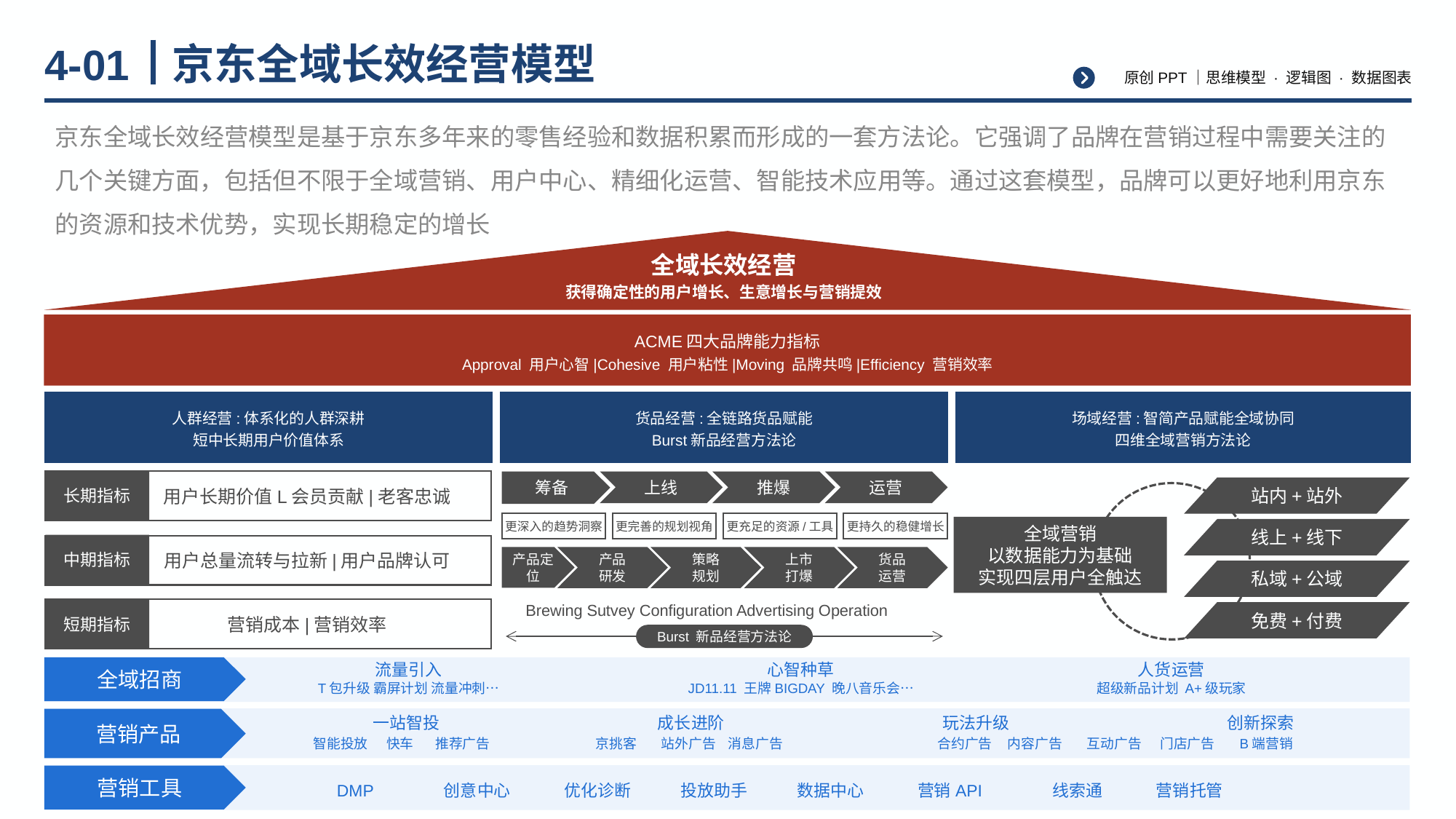

# 京东全域长效经营模型
4-01
京东全域长效经营模型是基于京东多年来的零售经验和数据积累而形成的一套方法论。它强调了品牌在营销过程中需要关注的几个关键方面，包括但不限于全域营销、用户中心、精细化运营、智能技术应用等。通过这套模型，品牌可以更好地利用京东的资源和技术优势，实现长期稳定的增长

全域长效经营
获得确定性的用户增长、生意增长与营销提效
ACME四大品牌能力指标
Approval 用户心智|Cohesive 用户粘性|Moving 品牌共鸣|Efficiency 营销效率
人群经营:体系化的人群深耕
短中长期用户价值体系
货品经营:全链路货品赋能
Burst新品经营方法论
场域经营:智简产品赋能全域协同
四维全域营销方法论
用户长期价值L会员贡献|老客忠诚
长期指标
筹备
上线
推爆
运营
站内+站外

更深入的趋势洞察
更完善的规划视角
更充足的资源/工具
更持久的稳健增长
全域营销
以数据能力为基础
实现四层用户全触达
线上+线下
中期指标
用户总量流转与拉新|用户品牌认可
产品定位
产品
研发
策略
规划
上市
打爆
货品
运营
私域+公域
营销成本|营销效率
短期指标
Brewing Sutvey Configuration Advertising Operation
免费+付费
Burst 新品经营方法论

全域招商
流量引入
T包升级 霸屏计划 流量冲刺…
心智种草
JD11.11 王牌BIGDAY 晚八音乐会…
人货运营
超级新品计划 A+级玩家

营销产品
一站智投
成长进阶
玩法升级
创新探索
智能投放      快车       推荐广告
京挑客        站外广告    消息广告
合约广告     内容广告        互动广告      门店广告       B端营销

营销工具
DMP              创意中心              优化诊断             投放助手             数据中心              营销API              线索通              营销托管